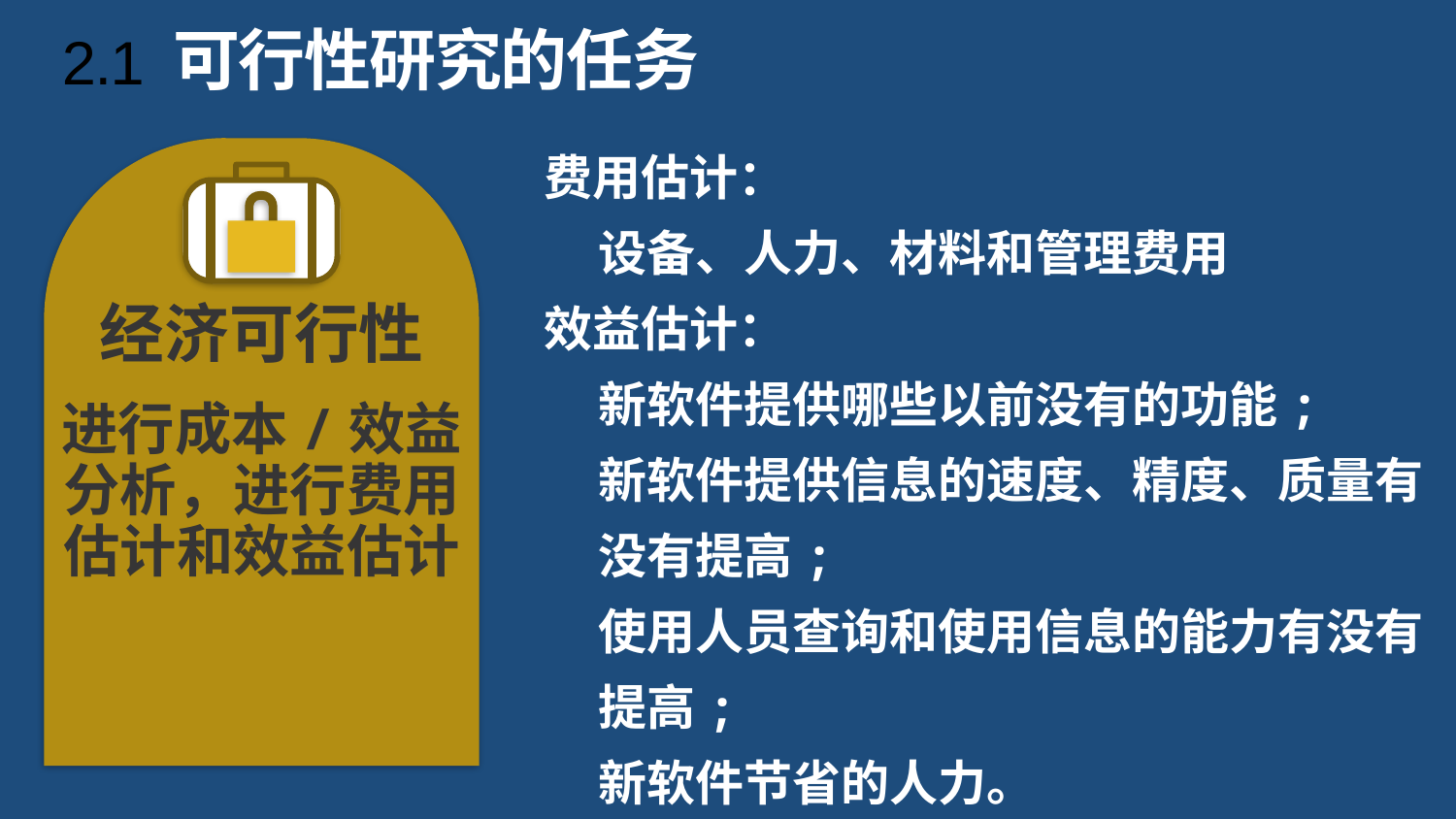

# 2.1 可行性研究的任务
费用估计：
设备、人力、材料和管理费用
效益估计：
新软件提供哪些以前没有的功能;
新软件提供信息的速度、精度、质量有没有提高;
使用人员查询和使用信息的能力有没有提高;
新软件节省的人力。

经济可行性
进行成本/效益分析，进行费用估计和效益估计